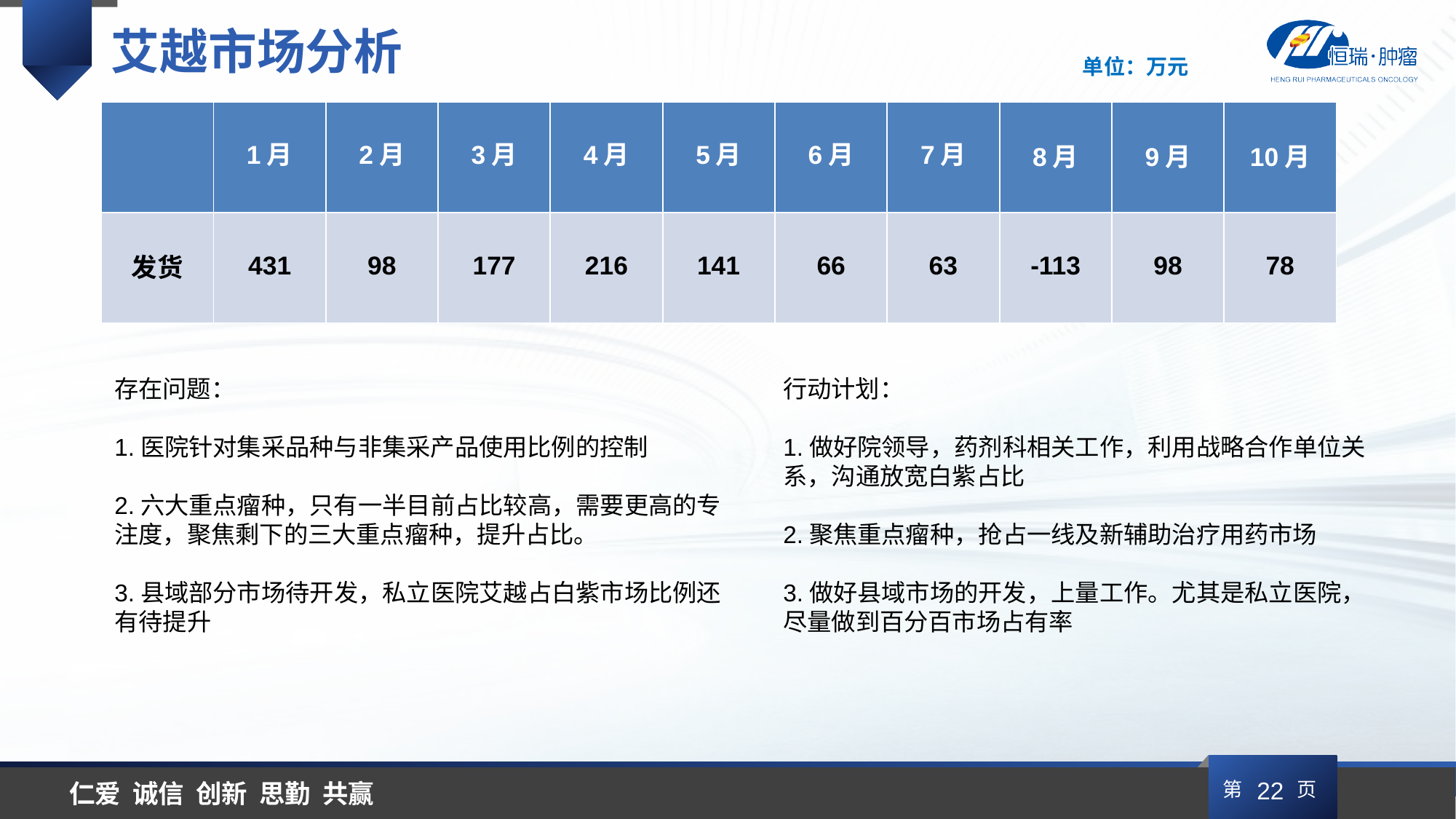

艾越市场分析
单位：万元
|  | 1月 | 2月 | 3月 | 4月 | 5月 | 6月 | 7月 | 8月 | 9月 | 10月 |
| --- | --- | --- | --- | --- | --- | --- | --- | --- | --- | --- |
| 发货 | 431 | 98 | 177 | 216 | 141 | 66 | 63 | -113 | 98 | 78 |
存在问题：

1.医院针对集采品种与非集采产品使用比例的控制

2.六大重点瘤种，只有一半目前占比较高，需要更高的专注度，聚焦剩下的三大重点瘤种，提升占比。

3.县域部分市场待开发，私立医院艾越占白紫市场比例还有待提升
行动计划：

1.做好院领导，药剂科相关工作，利用战略合作单位关系，沟通放宽白紫占比

2.聚焦重点瘤种，抢占一线及新辅助治疗用药市场

3.做好县域市场的开发，上量工作。尤其是私立医院，尽量做到百分百市场占有率